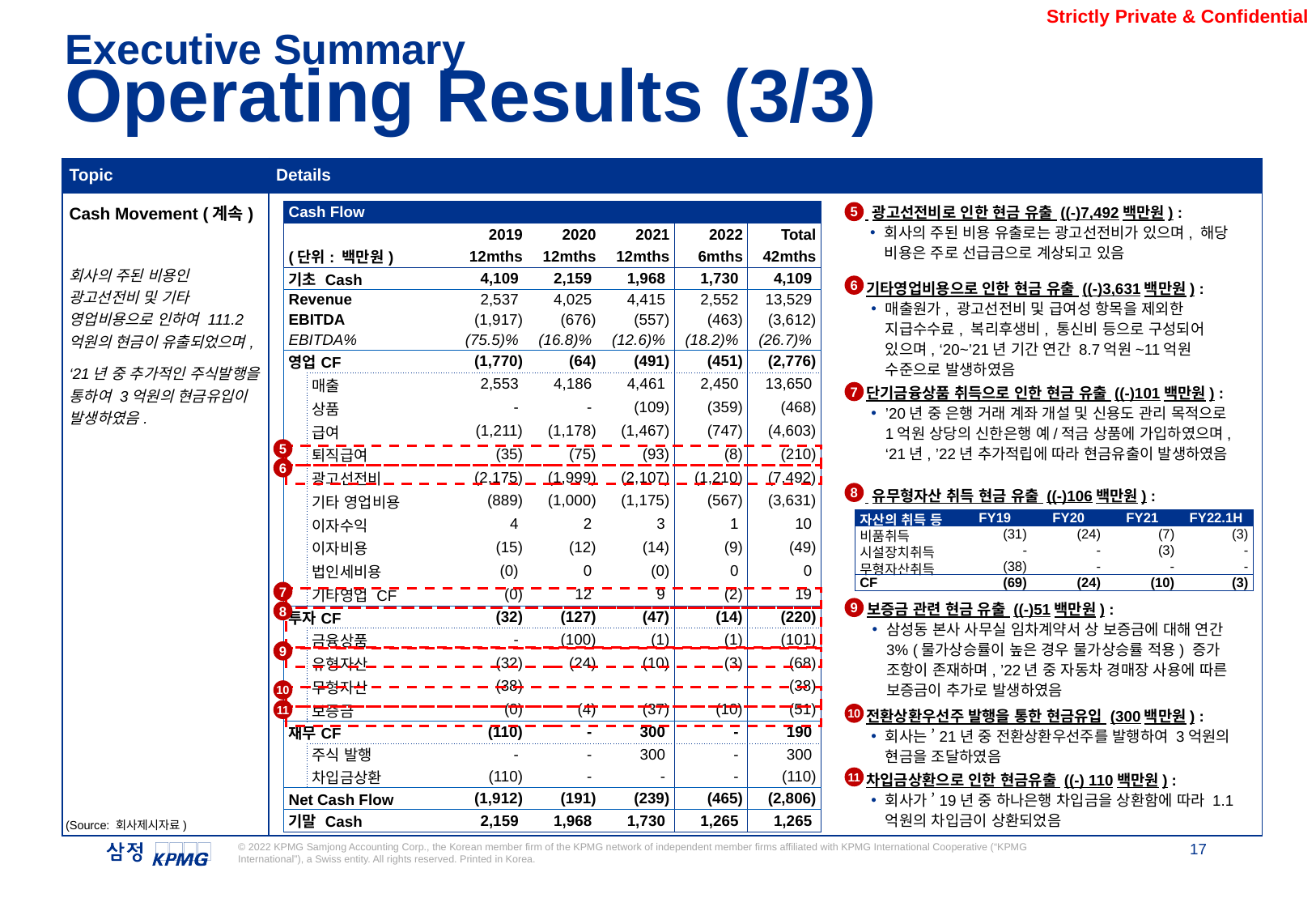

Executive Summary
Operating Results (3/3)
| Topic | Details |
| --- | --- |
| Cash Movement (계속) 회사의 주된 비용인 광고선전비 및 기타 영업비용으로 인하여 111.2억원의 현금이 유출되었으며, ‘21년 중 추가적인 주식발행을 통하여 3억원의 현금유입이 발생하였음. |  |
| Cash Flow |  |  |  |  |  |  |
| --- | --- | --- | --- | --- | --- | --- |
|  |  | 2019 | 2020 | 2021 | 2022 | Total |
| (단위: 백만원) |  | 12mths | 12mths | 12mths | 6mths | 42mths |
| 기초 Cash |  | 4,109 | 2,159 | 1,968 | 1,730 | 4,109 |
| Revenue |  | 2,537 | 4,025 | 4,415 | 2,552 | 13,529 |
| EBITDA |  | (1,917) | (676) | (557) | (463) | (3,612) |
| EBITDA% |  | (75.5)% | (16.8)% | (12.6)% | (18.2)% | (26.7)% |
| 영업CF |  | (1,770) | (64) | (491) | (451) | (2,776) |
|  | 매출 | 2,553 | 4,186 | 4,461 | 2,450 | 13,650 |
|  | 상품 | - | - | (109) | (359) | (468) |
|  | 급여 | (1,211) | (1,178) | (1,467) | (747) | (4,603) |
|  | 퇴직급여 | (35) | (75) | (93) | (8) | (210) |
|  | 광고선전비 | (2,175) | (1,999) | (2,107) | (1,210) | (7,492) |
|  | 기타 영업비용 | (889) | (1,000) | (1,175) | (567) | (3,631) |
|  | 이자수익 | 4 | 2 | 3 | 1 | 10 |
|  | 이자비용 | (15) | (12) | (14) | (9) | (49) |
|  | 법인세비용 | (0) | 0 | (0) | 0 | 0 |
|  | 기타영업 CF | (0) | 12 | 9 | (2) | 19 |
| 투자CF |  | (32) | (127) | (47) | (14) | (220) |
|  | 금융상품 | - | (100) | (1) | (1) | (101) |
|  | 유형자산 | (32) | (24) | (10) | (3) | (68) |
|  | 무형자산 | (38) | - | - | - | (38) |
|  | 보증금 | (0) | (4) | (37) | (10) | (51) |
| 재무CF |  | (110) | - | 300 | - | 190 |
|  | 주식 발행 | - | - | 300 | - | 300 |
|  | 차입금상환 | (110) | - | - | - | (110) |
| Net Cash Flow |  | (1,912) | (191) | (239) | (465) | (2,806) |
| 기말 Cash |  | 2,159 | 1,968 | 1,730 | 1,265 | 1,265 |
 광고선전비로 인한 현금 유출 ((-)7,492백만원) :
회사의 주된 비용 유출로는 광고선전비가 있으며, 해당 비용은 주로 선급금으로 계상되고 있음
5
6
기타영업비용으로 인한 현금 유출 ((-)3,631백만원) :
매출원가, 광고선전비 및 급여성 항목을 제외한 지급수수료, 복리후생비, 통신비 등으로 구성되어 있으며, ‘20~’21년 기간 연간 8.7억원~11억원 수준으로 발생하였음
7
단기금융상품 취득으로 인한 현금 유출 ((-)101백만원) :
’20년 중 은행 거래 계좌 개설 및 신용도 관리 목적으로 1억원 상당의 신한은행 예/적금 상품에 가입하였으며, ‘21년, ’22년 추가적립에 따라 현금유출이 발생하였음
5

6

8
 유무형자산 취득 현금 유출 ((-)106백만원) :

| 자산의 취득 등 | FY19 | FY20 | FY21 | FY22.1H |
| --- | --- | --- | --- | --- |
| 비품취득 | (31) | (24) | (7) | (3) |
| 시설장치취득 | - | - | (3) | - |
| 무형자산취득 | (38) | - | - | - |
| CF | (69) | (24) | (10) | (3) |
7

9
보증금 관련 현금 유출 ((-)51백만원) :
삼성동 본사 사무실 임차계약서 상 보증금에 대해 연간 3% (물가상승률이 높은 경우 물가상승률 적용) 증가 조항이 존재하며, ’22년 중 자동차 경매장 사용에 따른 보증금이 추가로 발생하였음
8

9

10

11
10
전환상환우선주 발행을 통한 현금유입 (300백만원) :
회사는 ’21년 중 전환상환우선주를 발행하여 3억원의 현금을 조달하였음

11
차입금상환으로 인한 현금유출 ((-) 110백만원) :
회사가 ’19년 중 하나은행 차입금을 상환함에 따라 1.1억원의 차입금이 상환되었음
(Source: 회사제시자료)